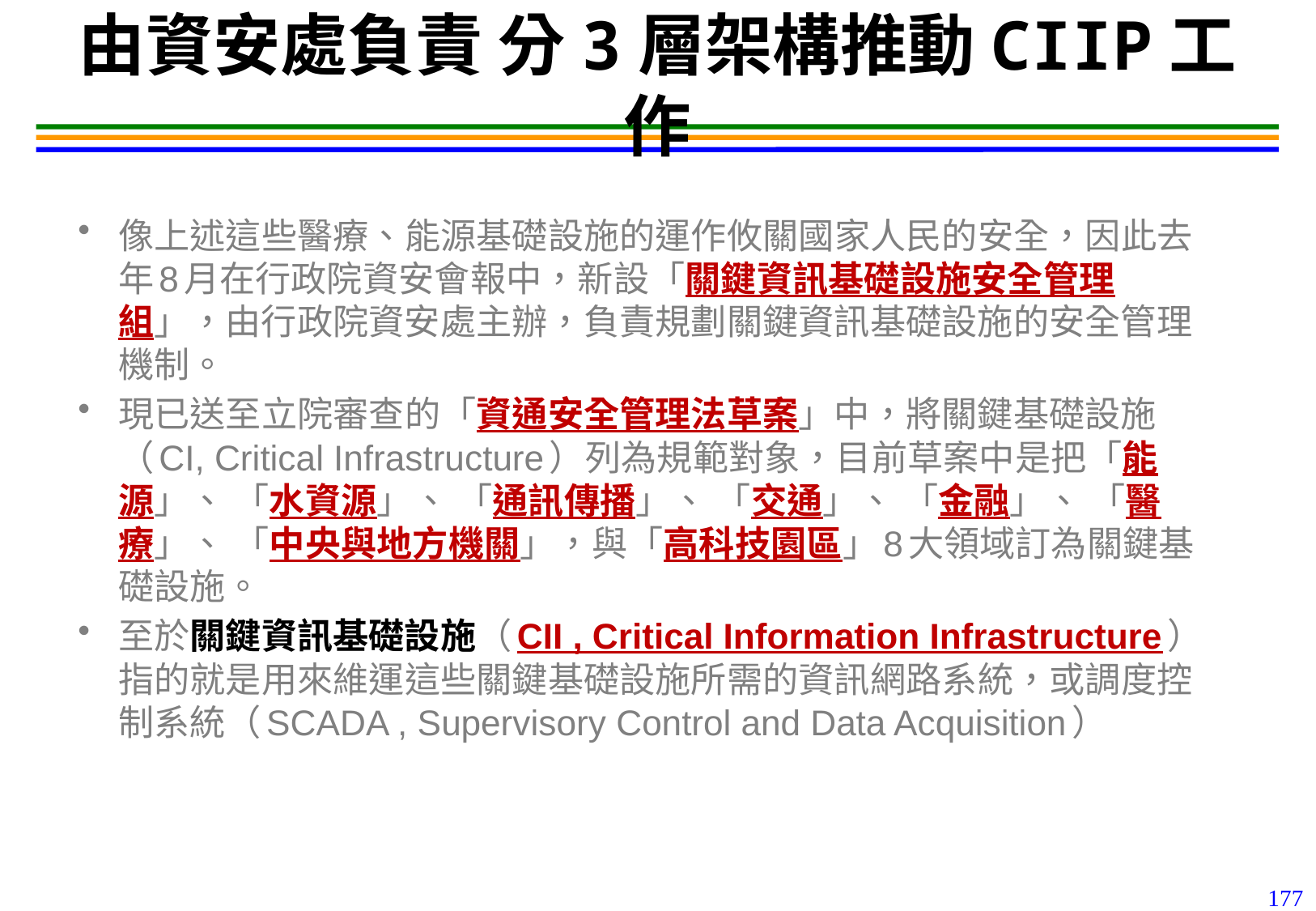

177
# 由資安處負責 分3層架構推動CIIP工作
像上述這些醫療、能源基礎設施的運作攸關國家人民的安全，因此去年8月在行政院資安會報中，新設「關鍵資訊基礎設施安全管理組」，由行政院資安處主辦，負責規劃關鍵資訊基礎設施的安全管理機制。
現已送至立院審查的「資通安全管理法草案」中，將關鍵基礎設施（CI, Critical Infrastructure）列為規範對象，目前草案中是把「能源」、 「水資源」、 「通訊傳播」、 「交通」、 「金融」、 「醫療」、 「中央與地方機關」，與「高科技園區」8大領域訂為關鍵基礎設施。
至於關鍵資訊基礎設施（CII , Critical Information Infrastructure）指的就是用來維運這些關鍵基礎設施所需的資訊網路系統，或調度控制系統（SCADA , Supervisory Control and Data Acquisition）